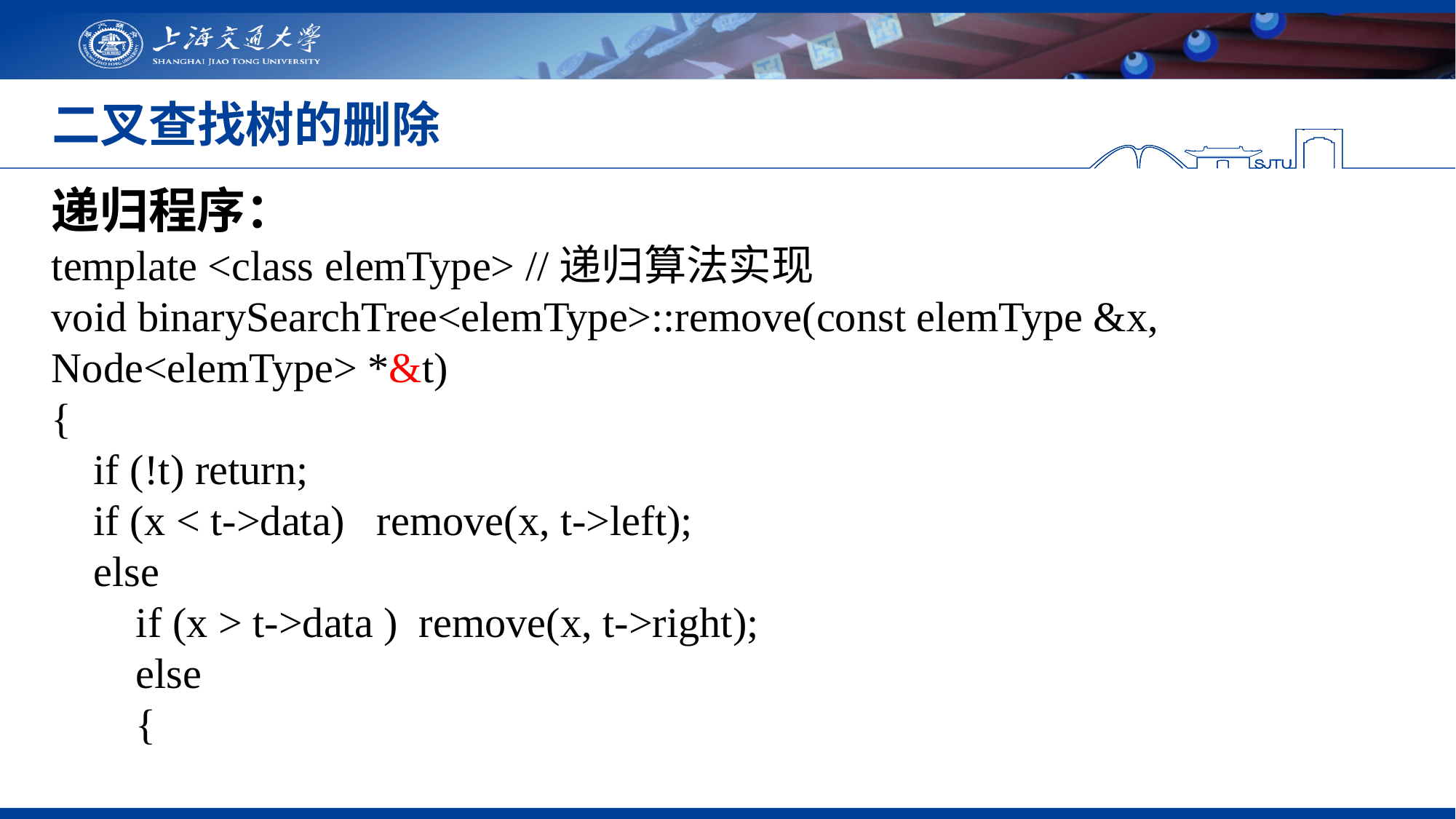

# 二叉查找树的删除
递归程序：
template <class elemType> //递归算法实现
void binarySearchTree<elemType>::remove(const elemType &x, Node<elemType> *&t)
{
    if (!t) return;
    if (x < t->data)   remove(x, t->left);
    else
        if (x > t->data )  remove(x, t->right);
        else
        {